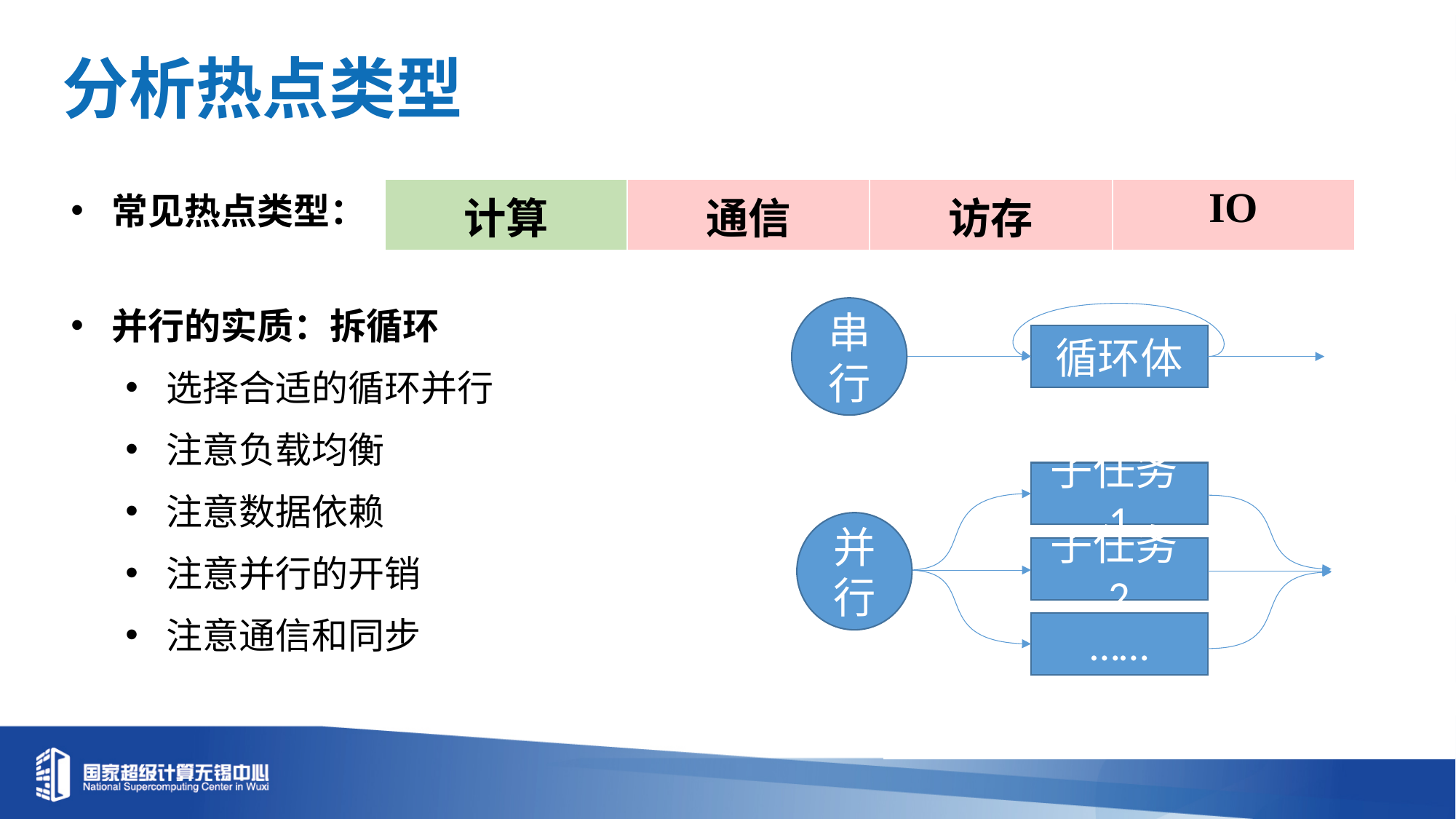

分析热点类型
| 计算 | 通信 | 访存 | IO |
| --- | --- | --- | --- |
常见热点类型：
并行的实质：拆循环
选择合适的循环并行
注意负载均衡
注意数据依赖
注意并行的开销
注意通信和同步
串行
循环体
子任务1
并行
子任务2
……